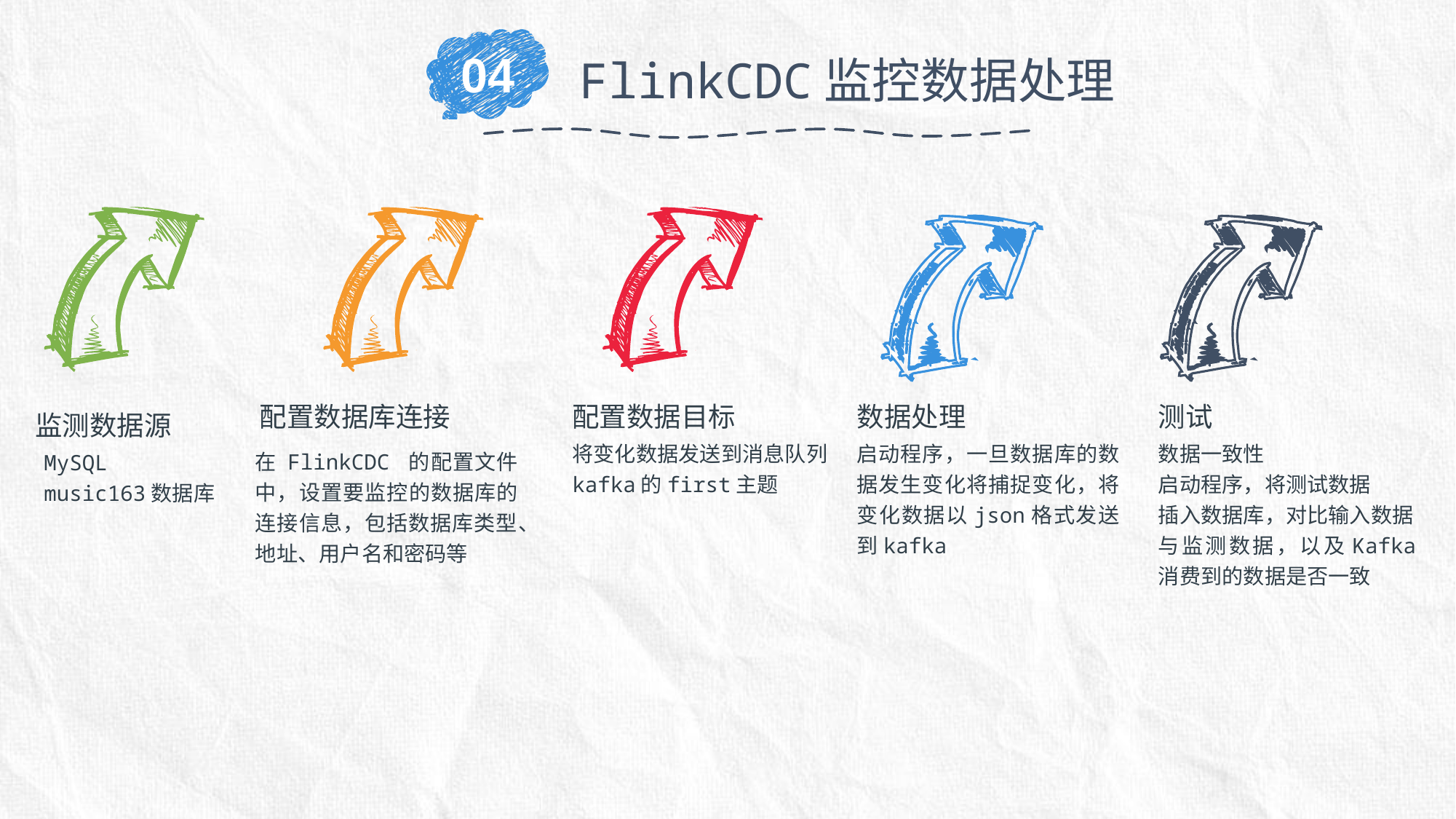

04
FlinkCDC监控数据处理

配置数据目标
将变化数据发送到消息队列
kafka的first主题
配置数据库连接
在 FlinkCDC 的配置文件中，设置要监控的数据库的连接信息，包括数据库类型、地址、用户名和密码等
数据处理
启动程序，一旦数据库的数据发生变化将捕捉变化，将变化数据以json格式发送到kafka
测试
数据一致性
启动程序，将测试数据
插入数据库，对比输入数据
与监测数据，以及Kafka消费到的数据是否一致
监测数据源
     MySQL
     music163数据库